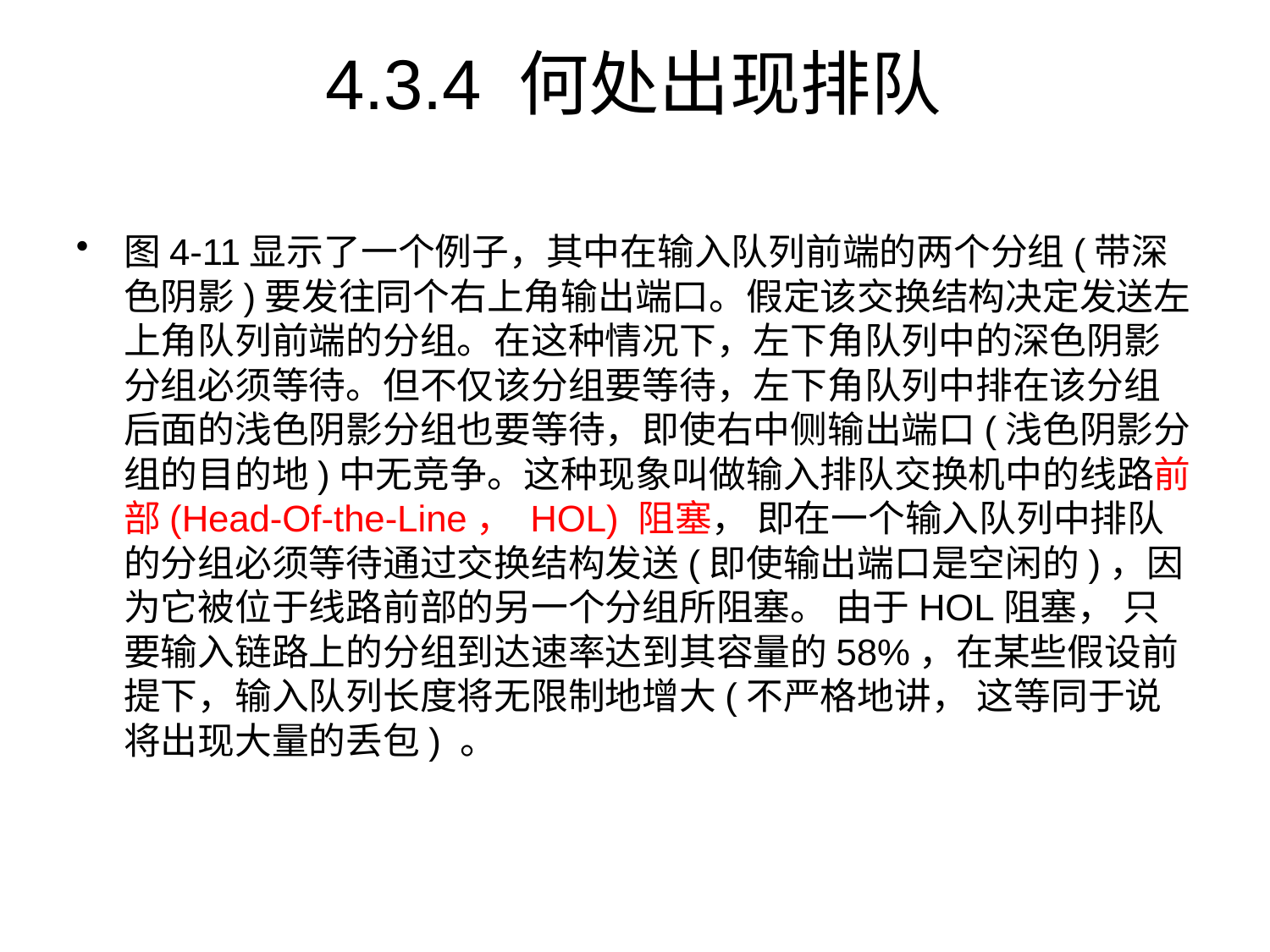

# 4.3.4 何处出现排队
图4-11显示了一个例子，其中在输入队列前端的两个分组(带深色阴影)要发往同个右上角输出端口。假定该交换结构决定发送左上角队列前端的分组。在这种情况下，左下角队列中的深色阴影分组必须等待。但不仅该分组要等待，左下角队列中排在该分组后面的浅色阴影分组也要等待，即使右中侧输出端口(浅色阴影分组的目的地)中无竞争。这种现象叫做输入排队交换机中的线路前部(Head-Of-the-Line， HOL) 阻塞， 即在一个输入队列中排队的分组必须等待通过交换结构发送(即使输出端口是空闲的)，因为它被位于线路前部的另一个分组所阻塞。 由于HOL阻塞， 只要输入链路上的分组到达速率达到其容量的58%，在某些假设前提下，输入队列长度将无限制地增大(不严格地讲， 这等同于说将出现大量的丢包) 。